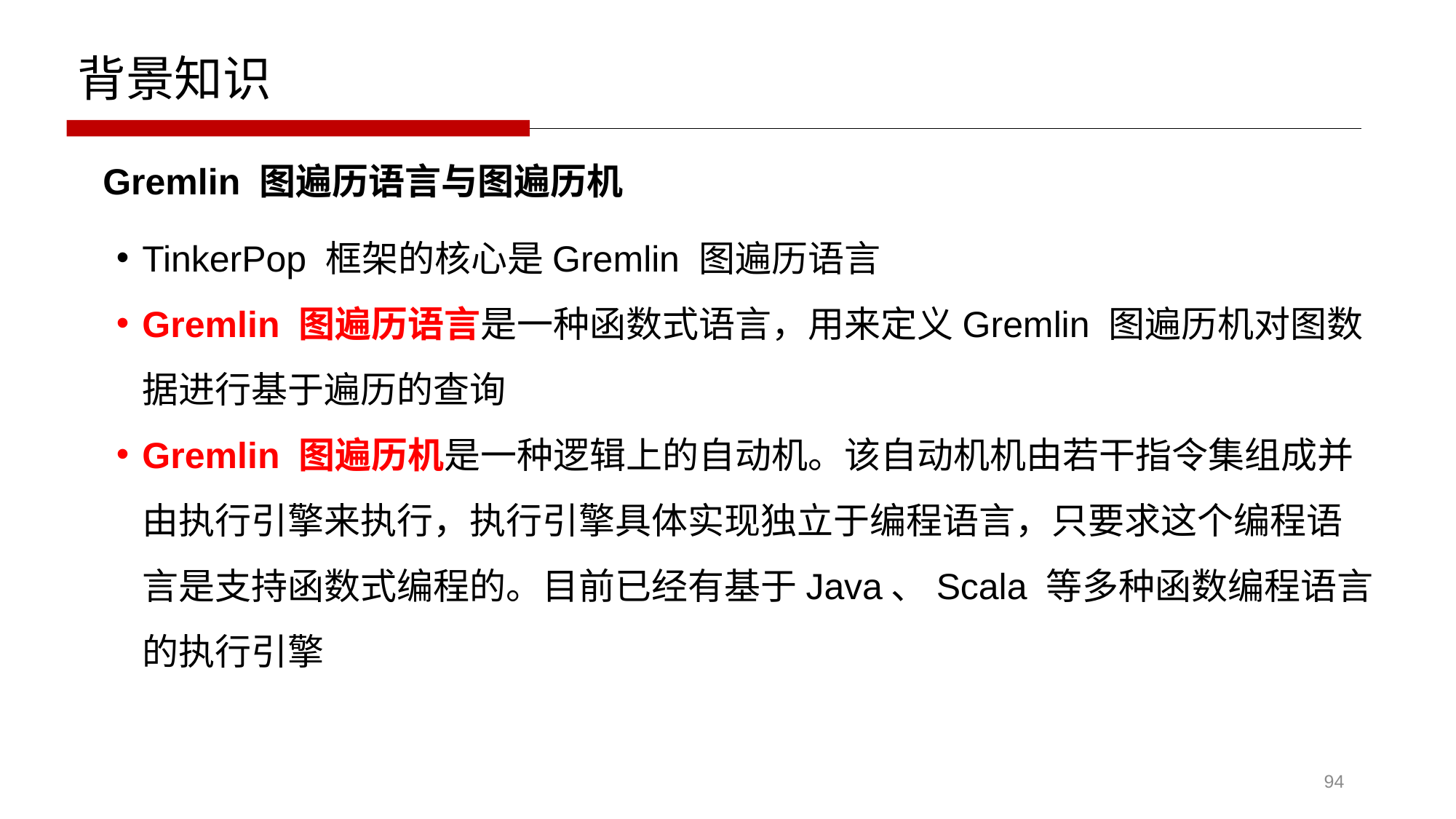

背景知识

Gremlin 图遍历语言与图遍历机
TinkerPop 框架的核心是Gremlin 图遍历语言
Gremlin 图遍历语言是一种函数式语言，用来定义Gremlin 图遍历机对图数据进行基于遍历的查询
Gremlin 图遍历机是一种逻辑上的自动机。该自动机机由若干指令集组成并由执行引擎来执行，执行引擎具体实现独立于编程语言，只要求这个编程语言是支持函数式编程的。目前已经有基于Java、Scala 等多种函数编程语言的执行引擎
94